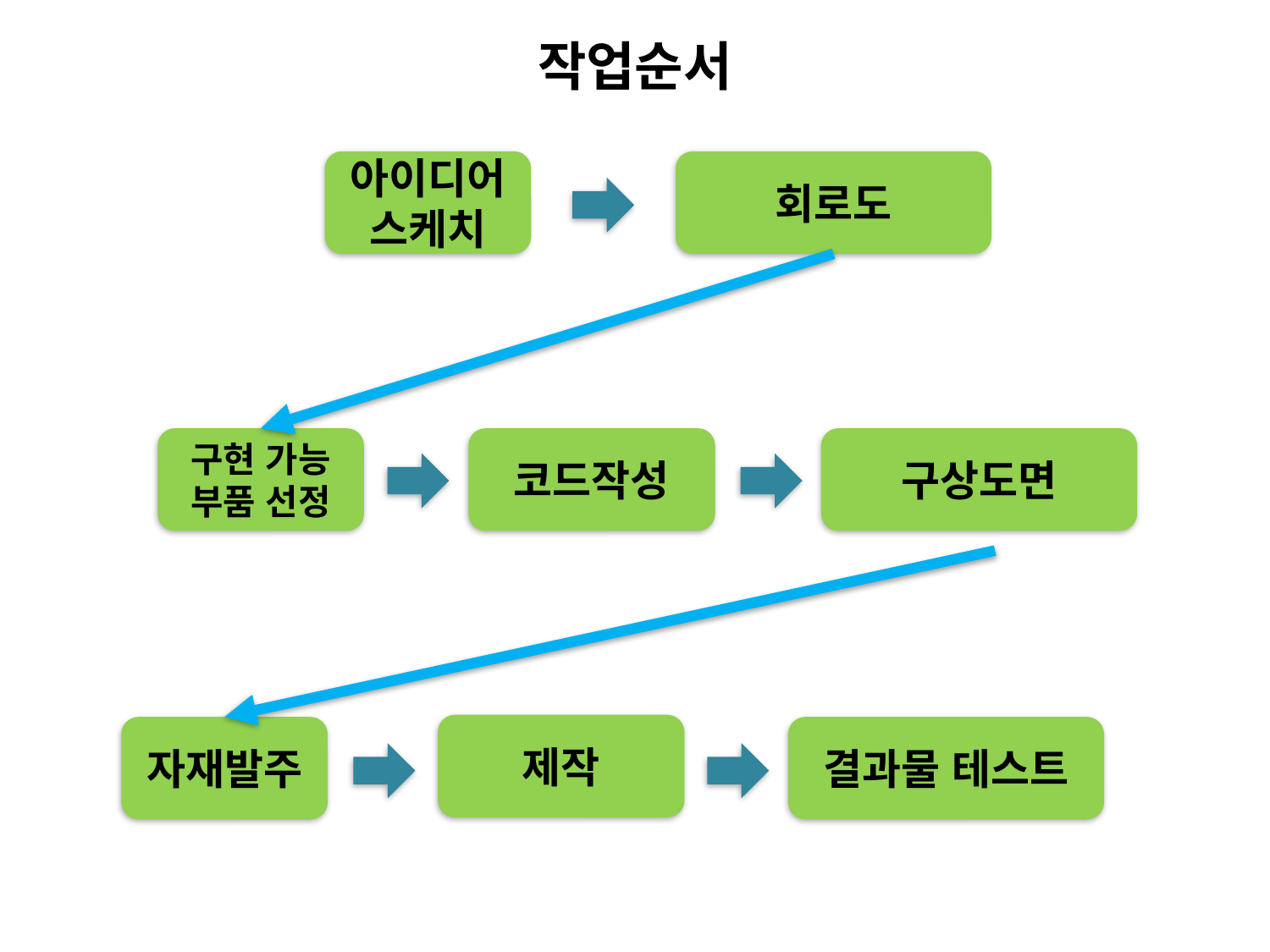

작업순서
아이디어 스케치
회로도

구현 가능 부품 선정
코드작성
구상도면

제작
자재발주
결과물 테스트